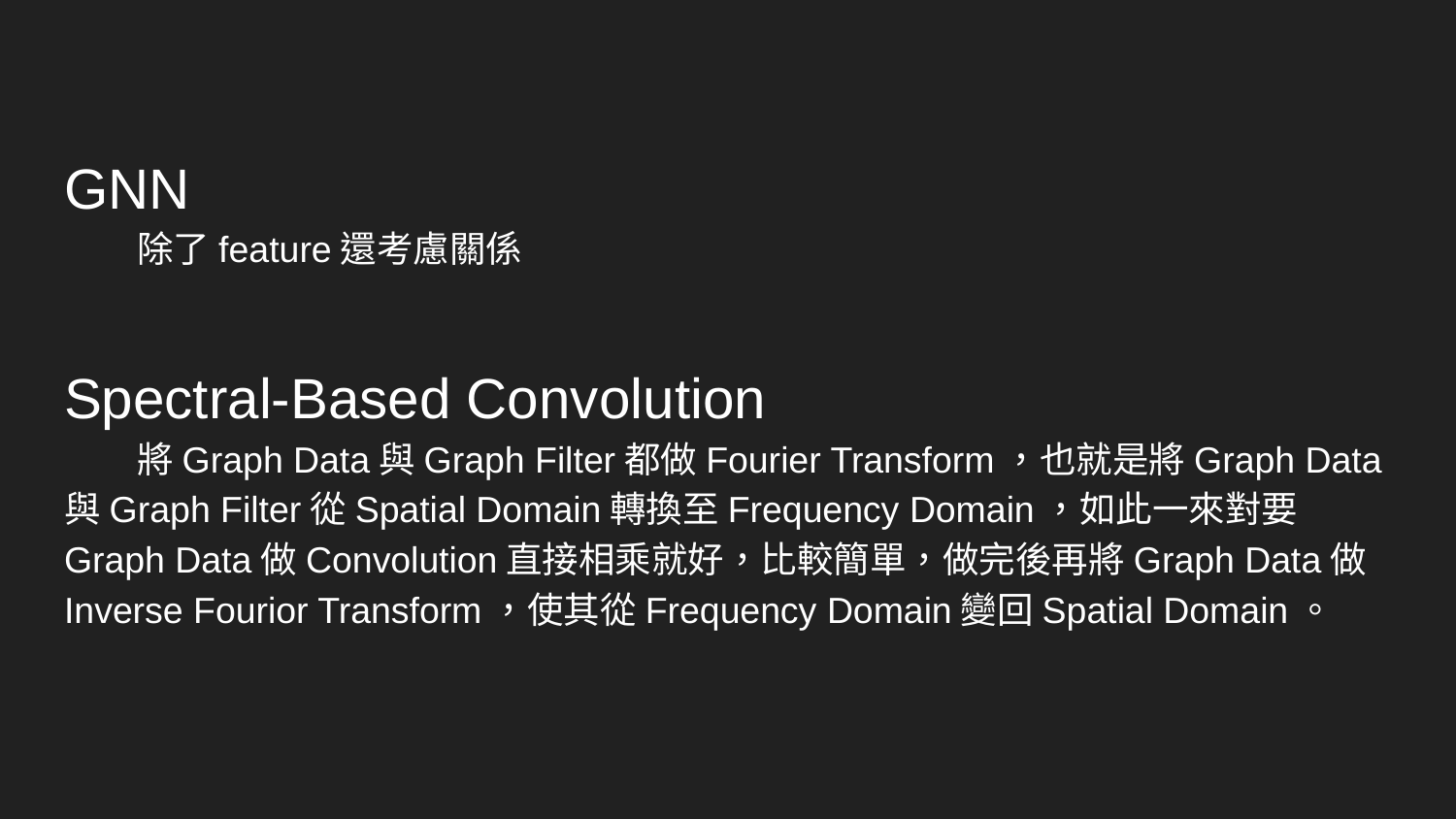

GNN
除了feature還考慮關係

Spectral-Based Convolution
將Graph Data與Graph Filter都做Fourier Transform，也就是將Graph Data與Graph Filter從Spatial Domain轉換至Frequency Domain，如此一來對要Graph Data做Convolution直接相乘就好，比較簡單，做完後再將Graph Data做Inverse Fourior Transform，使其從Frequency Domain變回Spatial Domain。